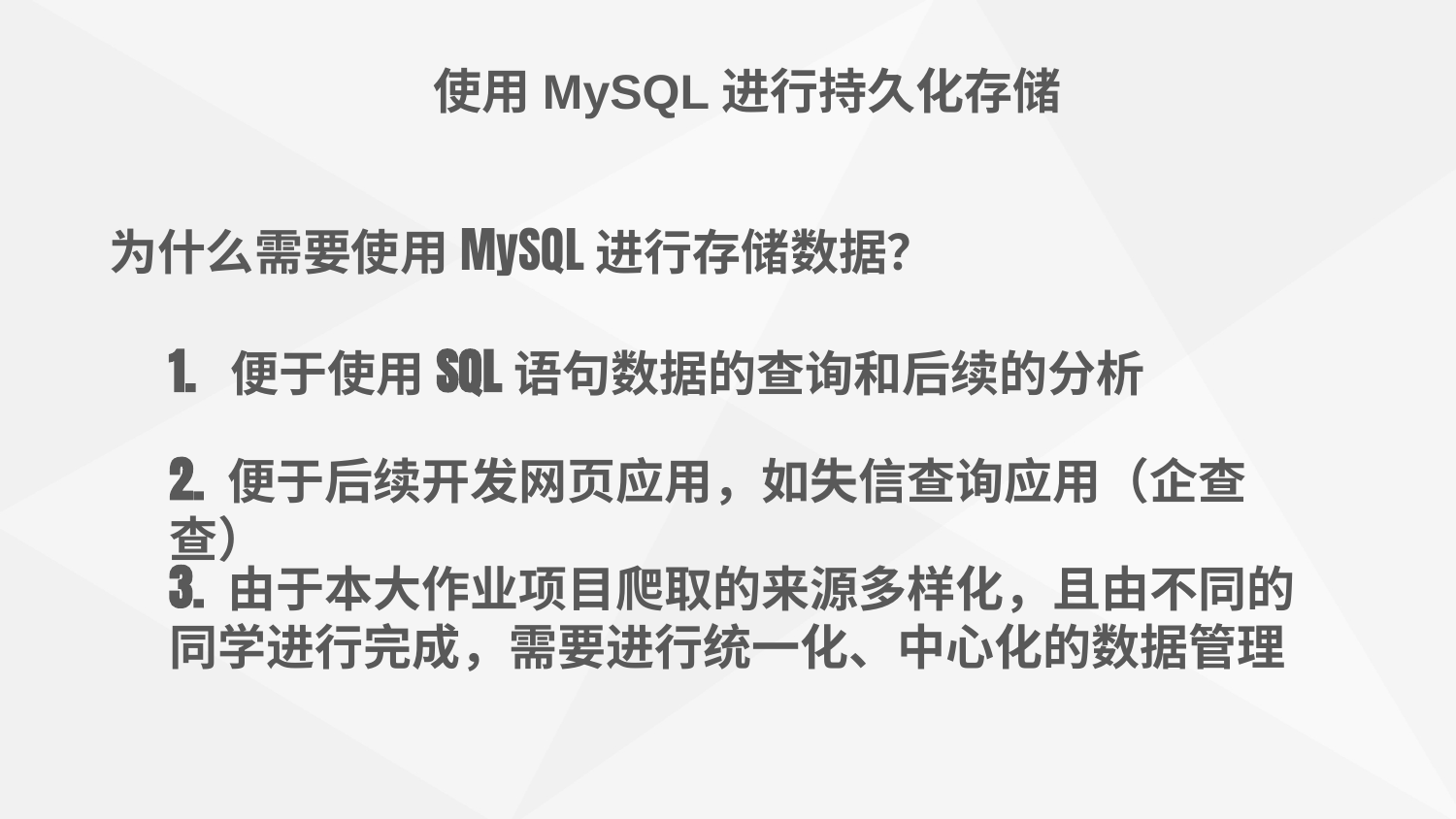

使用MySQL进行持久化存储
为什么需要使用MySQL进行存储数据？
1.  便于使用SQL语句数据的查询和后续的分析
2. 便于后续开发网页应用，如失信查询应用（企查查）
3. 由于本大作业项目爬取的来源多样化，且由不同的同学进行完成，需要进行统一化、中心化的数据管理